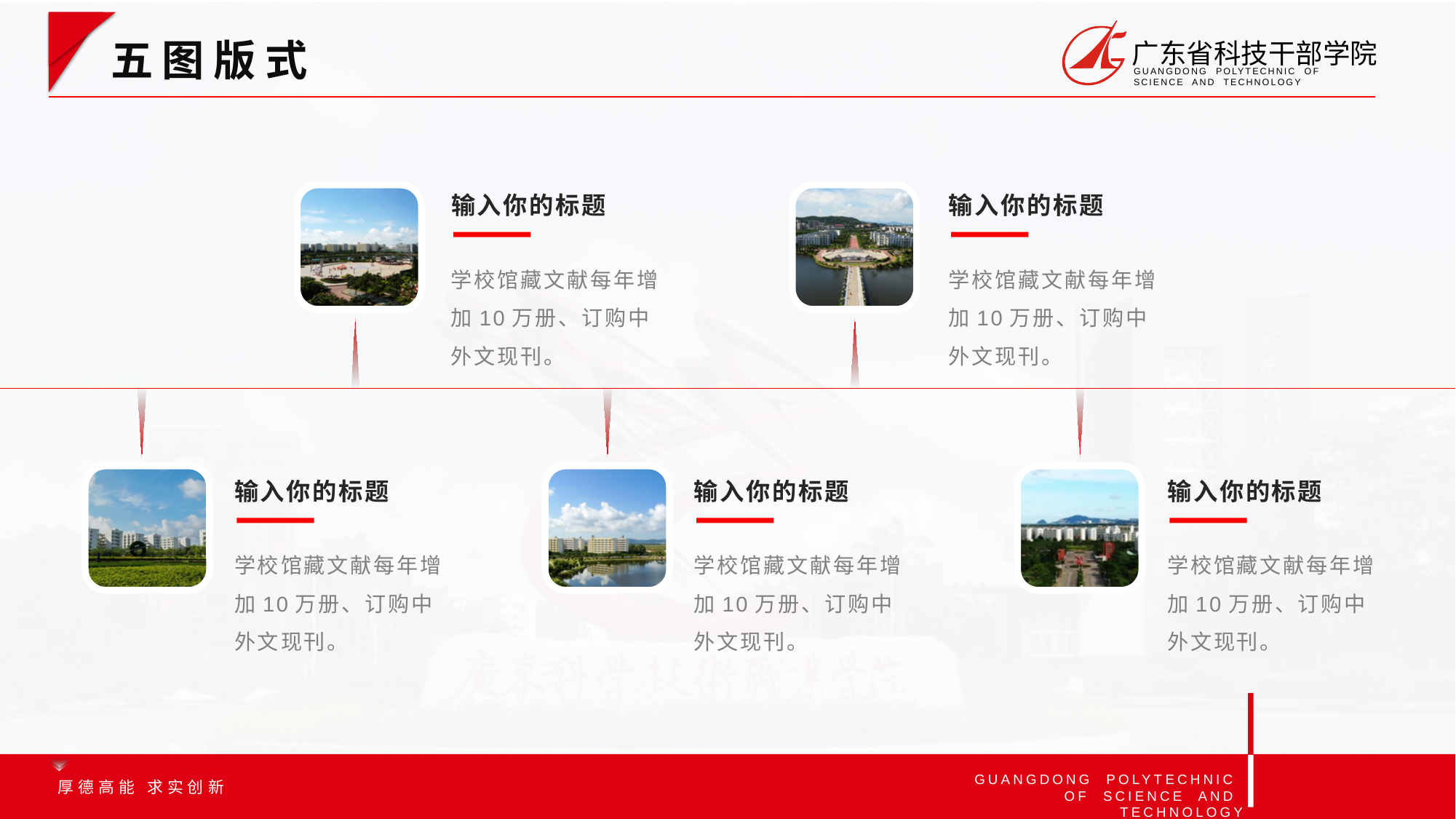

选中图片☞鼠标左键水平拖拉端部圆点☞即可调整图片角部曲度
五图版式
输入你的标题
输入你的标题

学校馆藏文献每年增加10万册、订购中外文现刊。
学校馆藏文献每年增加10万册、订购中外文现刊。

输入你的标题
输入你的标题
输入你的标题

学校馆藏文献每年增加10万册、订购中外文现刊。
学校馆藏文献每年增加10万册、订购中外文现刊。
学校馆藏文献每年增加10万册、订购中外文现刊。